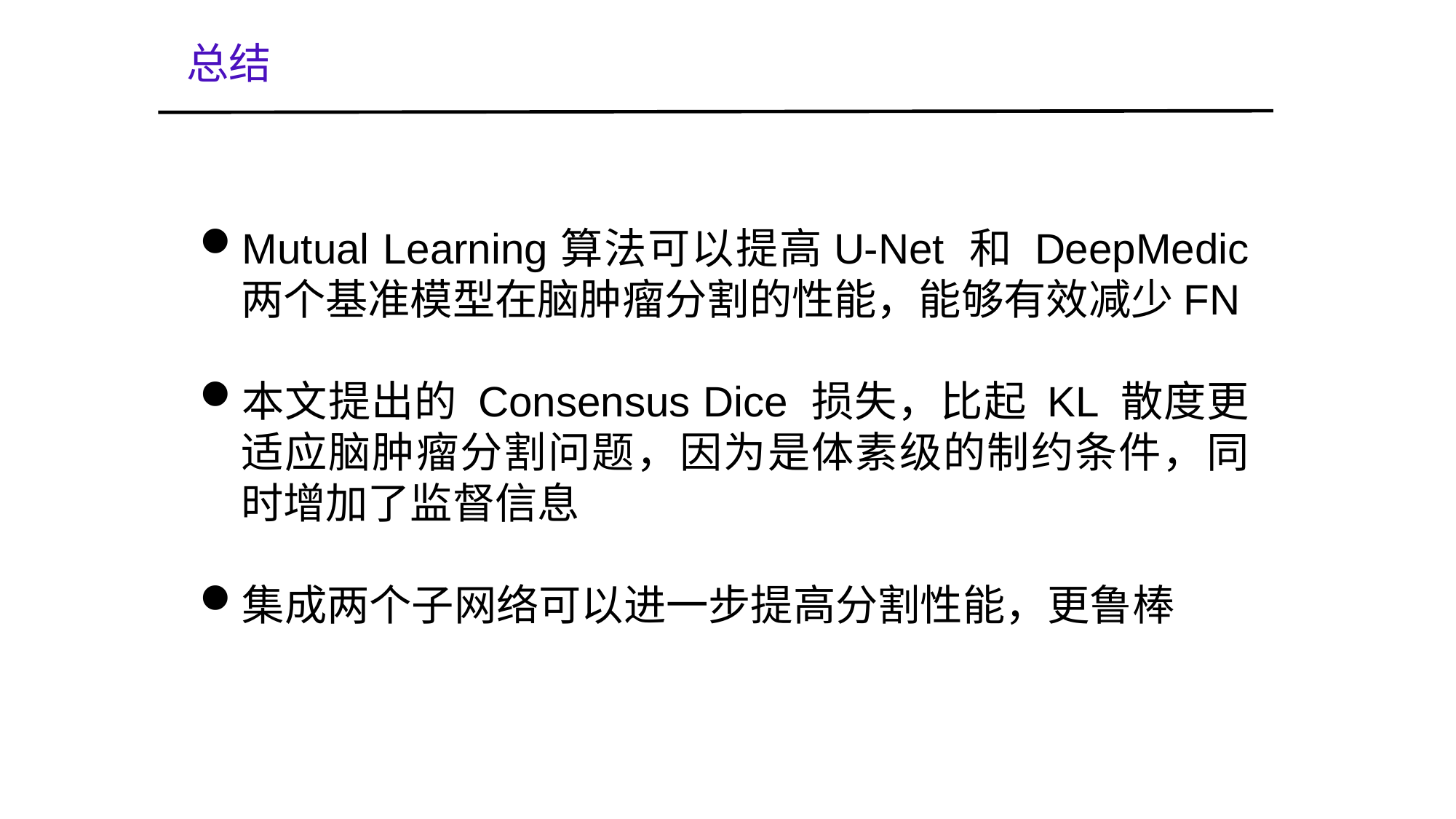

总结
Mutual Learning算法可以提高U-Net 和 DeepMedic 两个基准模型在脑肿瘤分割的性能，能够有效减少FN

本文提出的 Consensus Dice 损失，比起 KL 散度更适应脑肿瘤分割问题，因为是体素级的制约条件，同时增加了监督信息

集成两个子网络可以进一步提高分割性能，更鲁棒